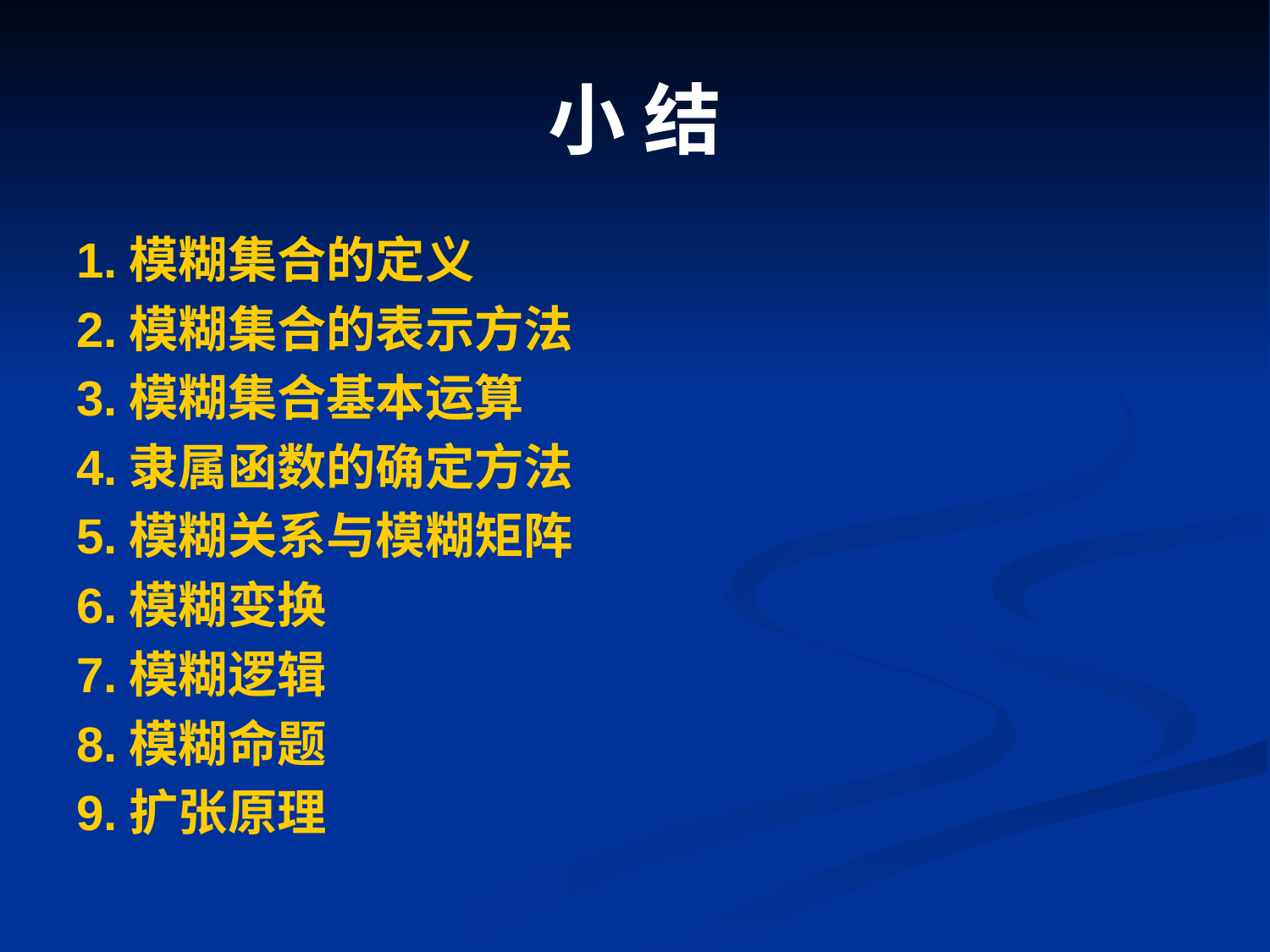

# 小 结
1.模糊集合的定义
2.模糊集合的表示方法
3.模糊集合基本运算
4.隶属函数的确定方法
5.模糊关系与模糊矩阵
6.模糊变换
7.模糊逻辑
8.模糊命题
9.扩张原理